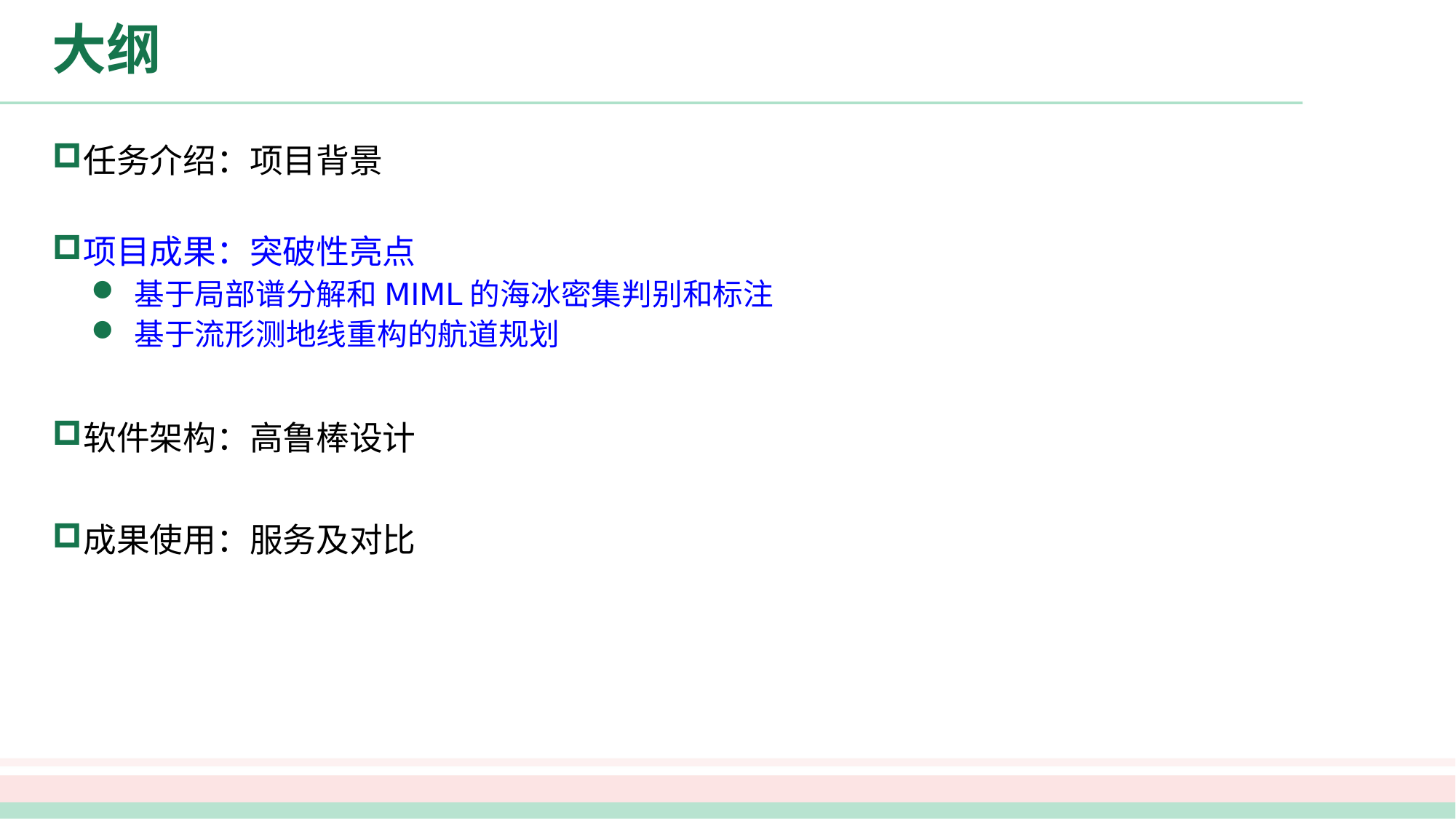

# 大纲
任务介绍：项目背景

项目成果：突破性亮点
基于局部谱分解和MIML的海冰密集判别和标注
基于流形测地线重构的航道规划

软件架构：高鲁棒设计

成果使用：服务及对比